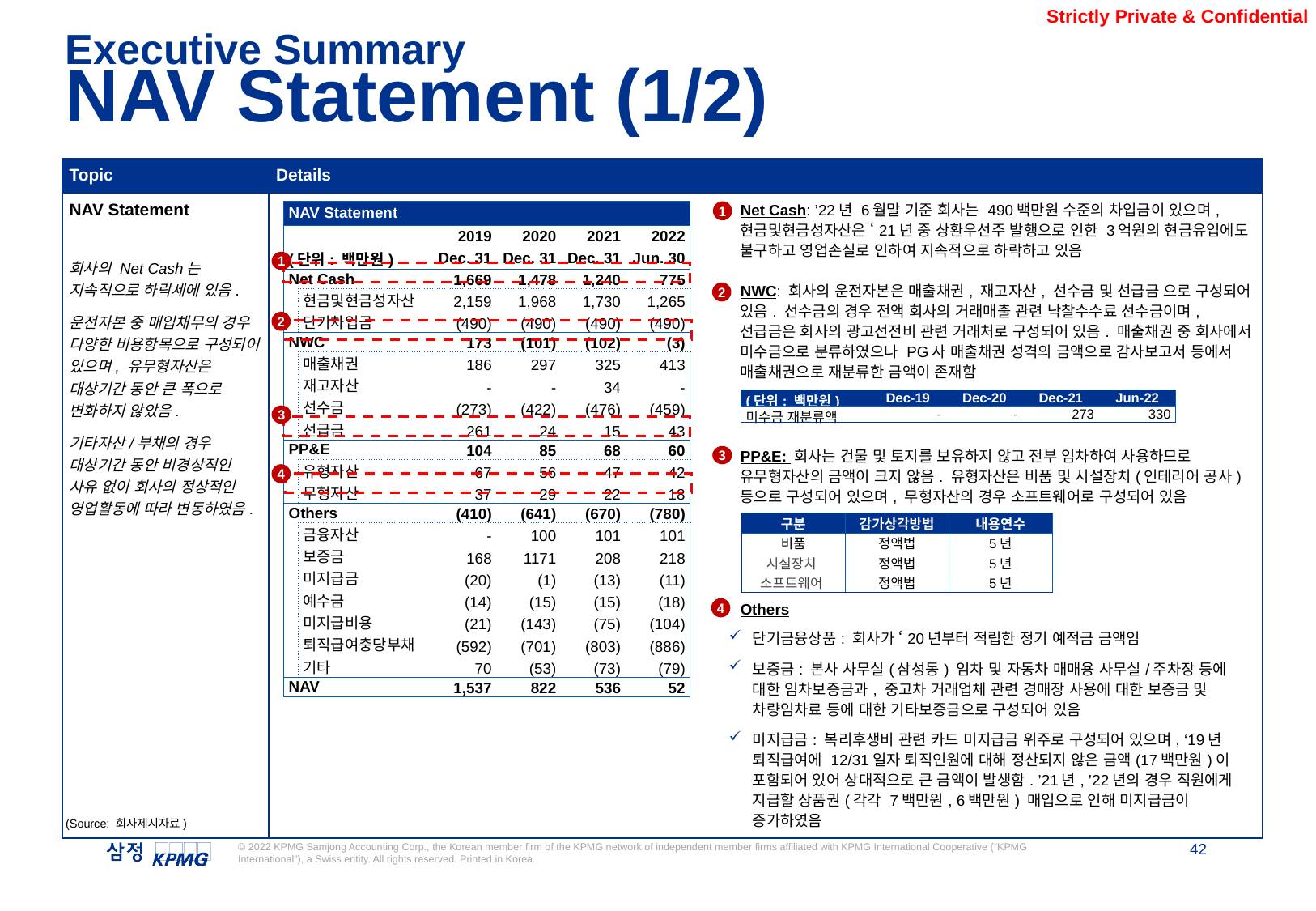

Executive Summary
NAV Statement (1/2)
| Topic | Details |
| --- | --- |
| NAV Statement 회사의 Net Cash는 지속적으로 하락세에 있음. 운전자본 중 매입채무의 경우 다양한 비용항목으로 구성되어 있으며, 유무형자산은 대상기간 동안 큰 폭으로 변화하지 않았음. 기타자산/부채의 경우 대상기간 동안 비경상적인 사유 없이 회사의 정상적인 영업활동에 따라 변동하였음. | Net Cash: ’22년 6월말 기준 회사는 490백만원 수준의 차입금이 있으며, 현금및현금성자산은 ‘21년 중 상환우선주 발행으로 인한 3억원의 현금유입에도 불구하고 영업손실로 인하여 지속적으로 하락하고 있음 NWC: 회사의 운전자본은 매출채권, 재고자산, 선수금 및 선급금 으로 구성되어 있음. 선수금의 경우 전액 회사의 거래매출 관련 낙찰수수료 선수금이며, 선급금은 회사의 광고선전비 관련 거래처로 구성되어 있음. 매출채권 중 회사에서 미수금으로 분류하였으나 PG사 매출채권 성격의 금액으로 감사보고서 등에서 매출채권으로 재분류한 금액이 존재함 PP&E: 회사는 건물 및 토지를 보유하지 않고 전부 임차하여 사용하므로 유무형자산의 금액이 크지 않음. 유형자산은 비품 및 시설장치(인테리어 공사) 등으로 구성되어 있으며, 무형자산의 경우 소프트웨어로 구성되어 있음 Others 단기금융상품: 회사가 ‘20년부터 적립한 정기 예적금 금액임 보증금: 본사 사무실(삼성동) 임차 및 자동차 매매용 사무실/주차장 등에 대한 임차보증금과, 중고차 거래업체 관련 경매장 사용에 대한 보증금 및 차량임차료 등에 대한 기타보증금으로 구성되어 있음 미지급금: 복리후생비 관련 카드 미지급금 위주로 구성되어 있으며, ‘19년 퇴직급여에 12/31일자 퇴직인원에 대해 정산되지 않은 금액(17백만원)이 포함되어 있어 상대적으로 큰 금액이 발생함. ’21년, ’22년의 경우 직원에게 지급할 상품권(각각 7백만원, 6백만원) 매입으로 인해 미지급금이 증가하였음 |
| NAV Statement |  |  |  |  |  |
| --- | --- | --- | --- | --- | --- |
|  |  | 2019 | 2020 | 2021 | 2022 |
| (단위: 백만원) |  | Dec. 31 | Dec. 31 | Dec. 31 | Jun. 30 |
| Net Cash |  | 1,669 | 1,478 | 1,240 | 775 |
|  | 현금및현금성자산 | 2,159 | 1,968 | 1,730 | 1,265 |
|  | 단기차입금 | (490) | (490) | (490) | (490) |
| NWC |  | 173 | (101) | (102) | (3) |
|  | 매출채권 | 186 | 297 | 325 | 413 |
|  | 재고자산 | - | - | 34 | - |
|  | 선수금 | (273) | (422) | (476) | (459) |
|  | 선급금 | 261 | 24 | 15 | 43 |
| PP&E |  | 104 | 85 | 68 | 60 |
|  | 유형자산 | 67 | 56 | 47 | 42 |
|  | 무형자산 | 37 | 29 | 22 | 18 |
| Others |  | (410) | (641) | (670) | (780) |
|  | 금융자산 | - | 100 | 101 | 101 |
|  | 보증금 | 168 | 1171 | 208 | 218 |
|  | 미지급금 | (20) | (1) | (13) | (11) |
|  | 예수금 | (14) | (15) | (15) | (18) |
|  | 미지급비용 | (21) | (143) | (75) | (104) |
|  | 퇴직급여충당부채 | (592) | (701) | (803) | (886) |
|  | 기타 | 70 | (53) | (73) | (79) |
| NAV |  | 1,537 | 822 | 536 | 52 |
1
1

2
2

| (단위: 백만원) | Dec-19 | Dec-20 | Dec-21 | Jun-22 |
| --- | --- | --- | --- | --- |
| 미수금 재분류액 | - | - | 273 | 330 |
3

3
4

| 구분 | 감가상각방법 | 내용연수 |
| --- | --- | --- |
| 비품 | 정액법 | 5년 |
| 시설장치 | 정액법 | 5년 |
| 소프트웨어 | 정액법 | 5년 |
4
(Source: 회사제시자료)